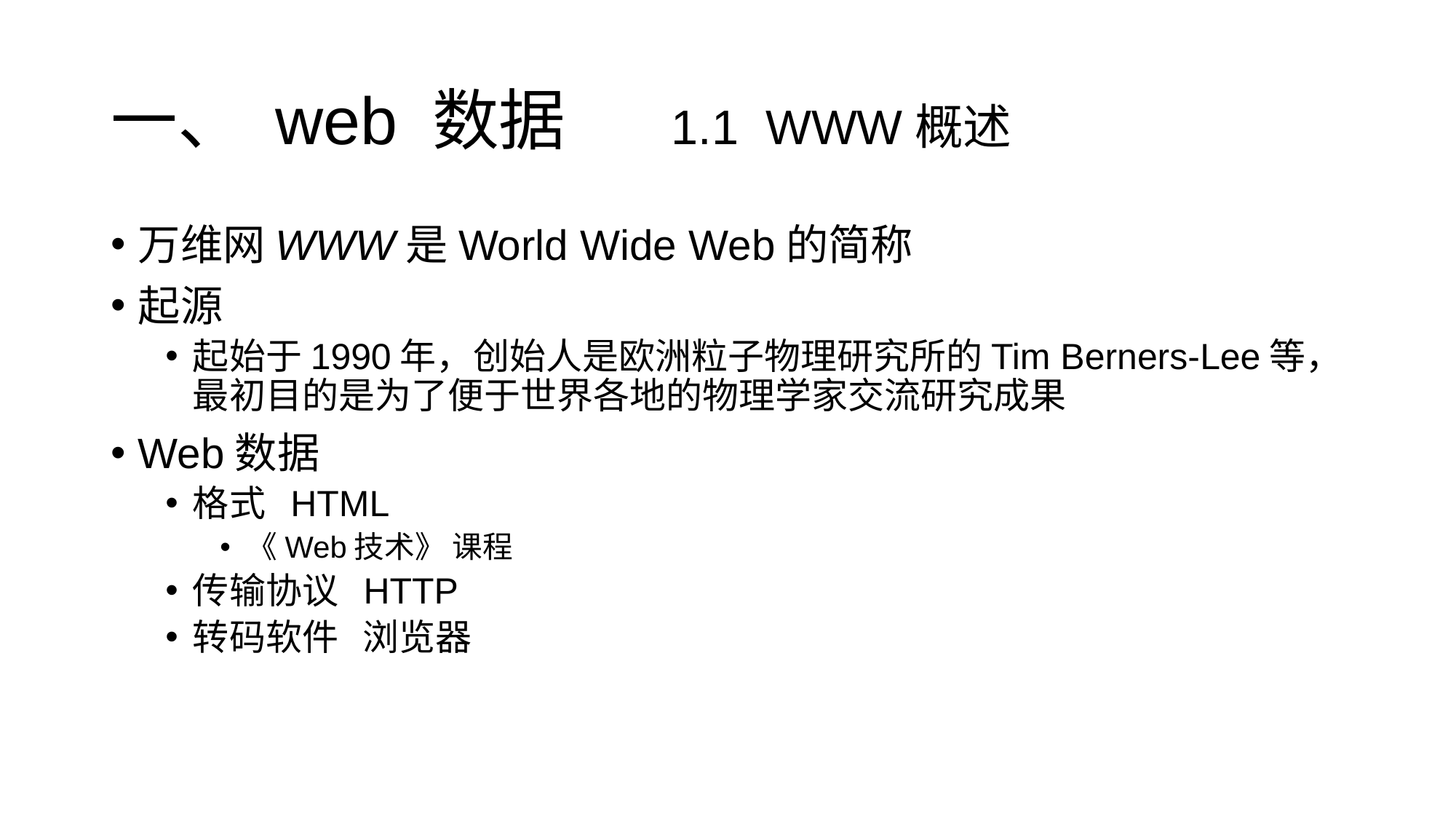

# 一、 web 数据      1.1  WWW概述
万维网WWW是World Wide Web的简称
起源
起始于1990年，创始人是欧洲粒子物理研究所的Tim Berners-Lee等，最初目的是为了便于世界各地的物理学家交流研究成果
Web数据
格式  HTML
《Web技术》 课程
传输协议  HTTP
转码软件   浏览器